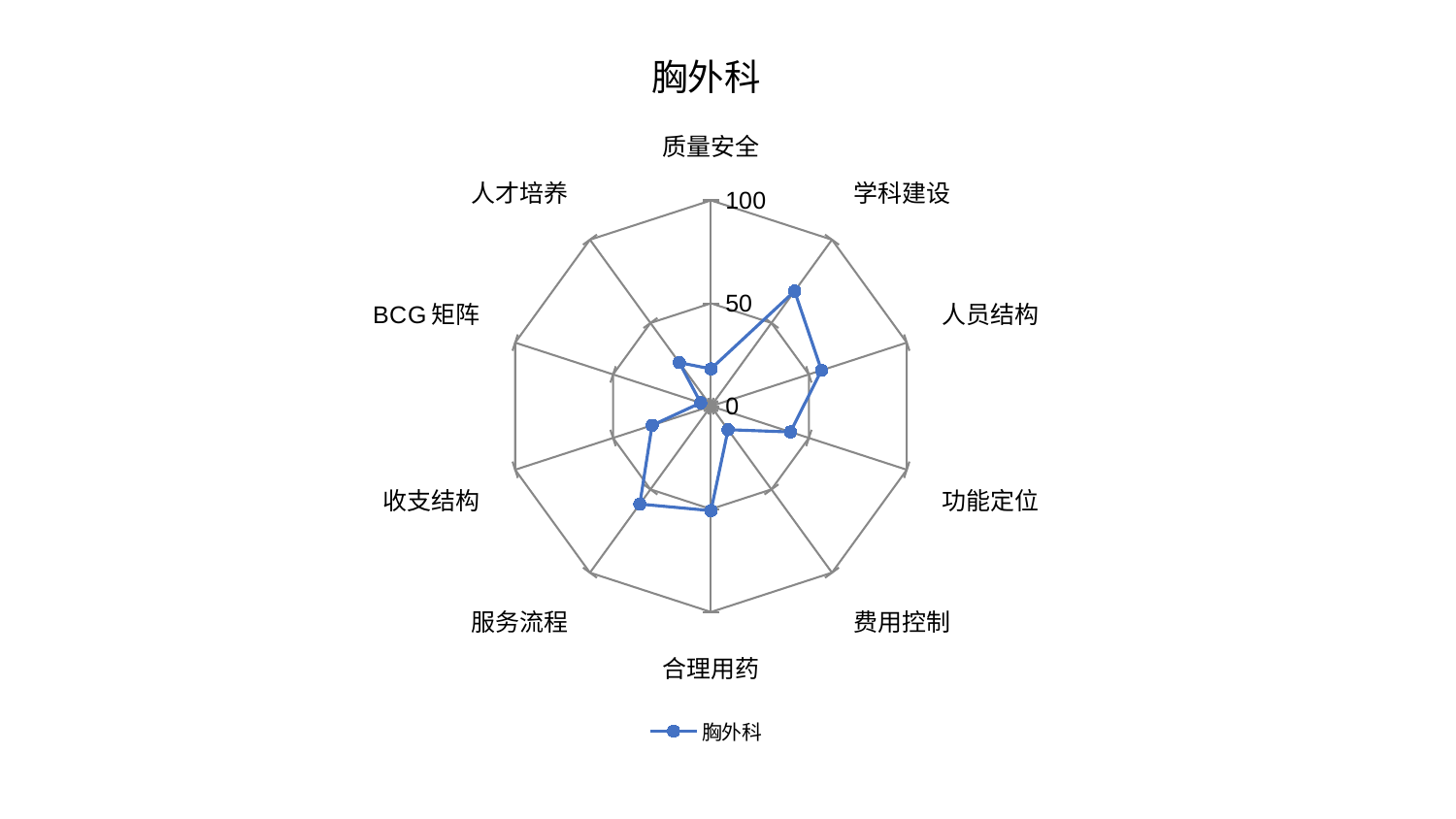

### Chart: 胸外科

| Category | 胸外科 |
|---|---|
| 质量安全 | 18.135550664658453 |
| 学科建设 | 69.11666576775397 |
| 人员结构 | 56.44595547783248 |
| 功能定位 | 40.59508551864724 |
| 费用控制 | 14.129533747170752 |
| 合理用药 | 50.76250412524564 |
| 服务流程 | 58.785533155325794 |
| 收支结构 | 30.09302216033078 |
| BCG矩阵 | 5.247986766121274 |
| 人才培养 | 26.186040074042165 |
119